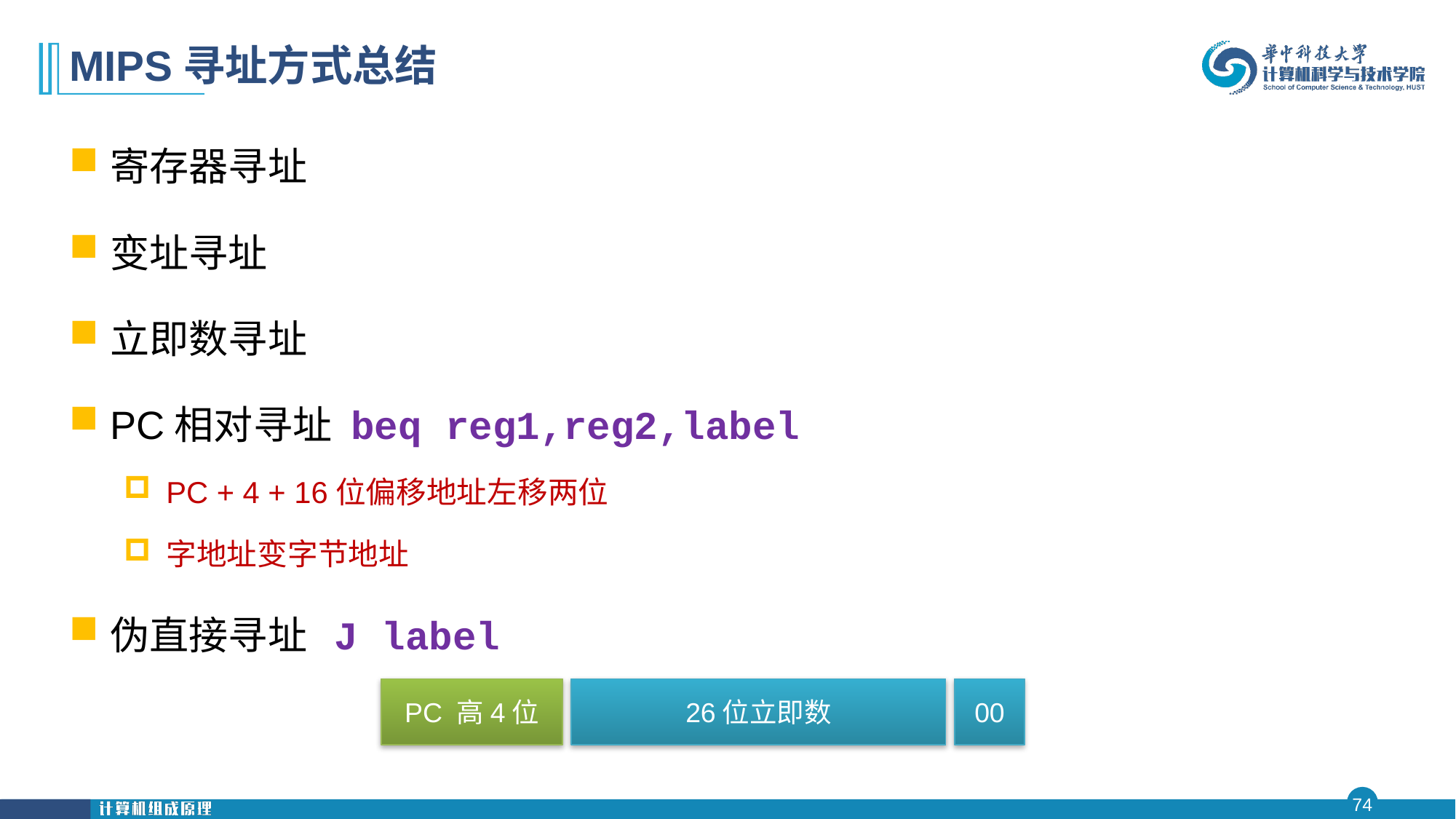

# MIPS寻址方式总结
寄存器寻址
变址寻址
立即数寻址
PC相对寻址 beq reg1,reg2,label
PC + 4 + 16位偏移地址左移两位
字地址变字节地址
伪直接寻址  J label

00
PC 高4位
26位立即数